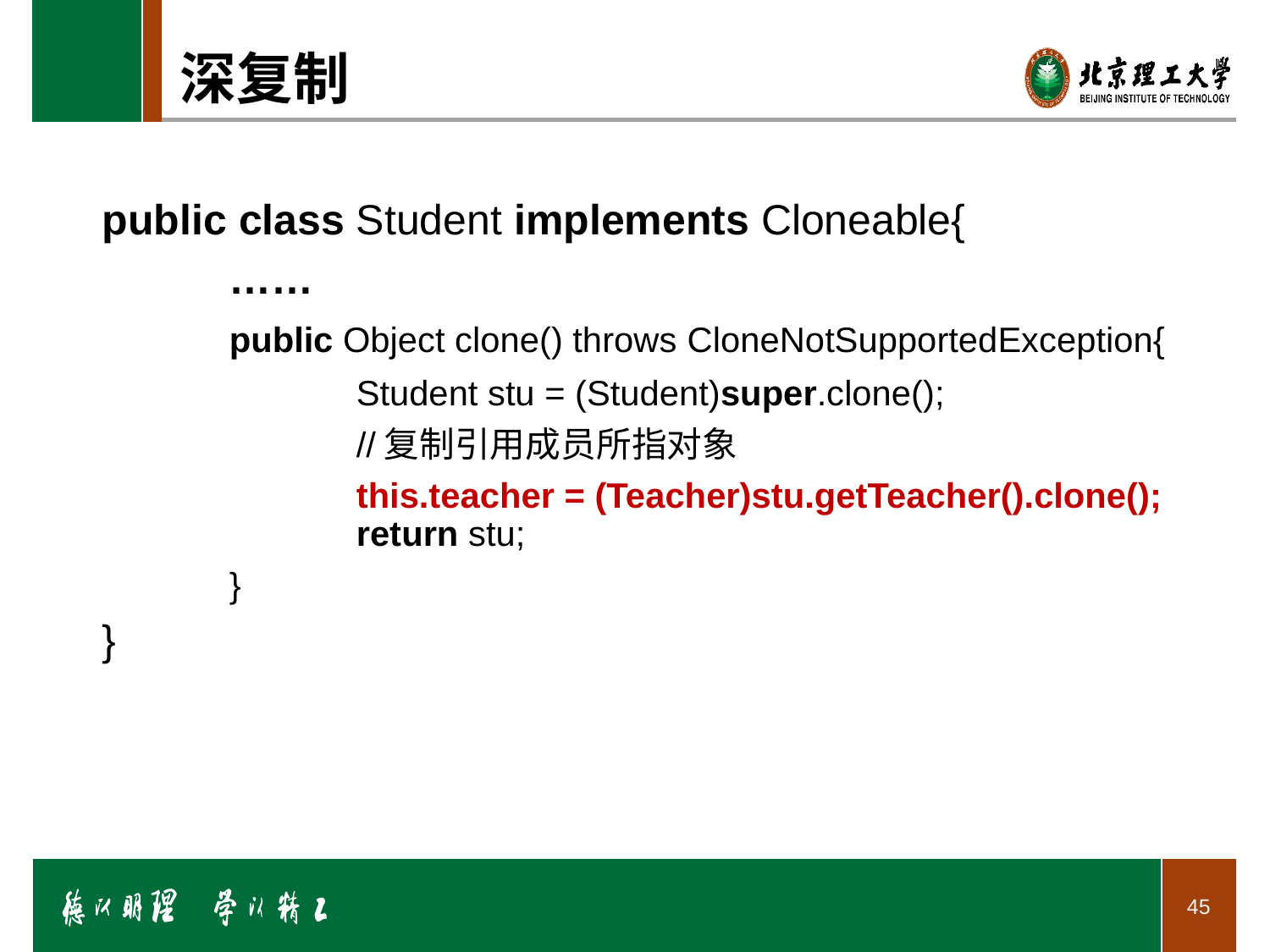

# 深复制
public class Student implements Cloneable{
	……
	public Object clone() throws CloneNotSupportedException{
		Student stu = (Student)super.clone();
		//复制引用成员所指对象
		this.teacher = (Teacher)stu.getTeacher().clone(); 			return stu;
	}
}